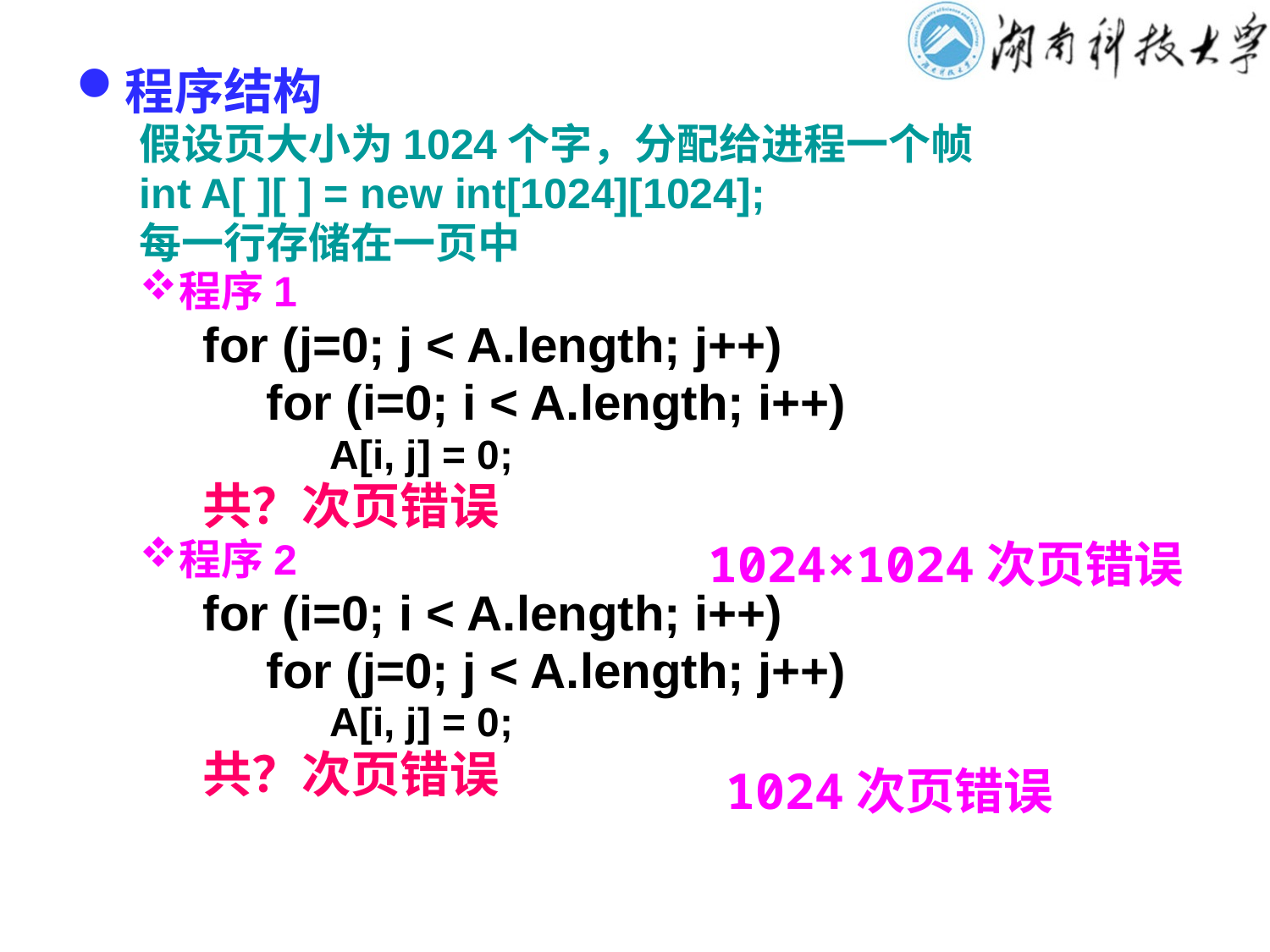

程序结构
假设页大小为1024个字，分配给进程一个帧
int A[ ][ ] = new int[1024][1024];
每一行存储在一页中
程序1
for (j=0; j < A.length; j++)
for (i=0; i < A.length; i++)
A[i, j] = 0;
共？次页错误
程序2
for (i=0; i < A.length; i++)
for (j=0; j < A.length; j++)
A[i, j] = 0;
共？次页错误
1024×1024次页错误
1024次页错误